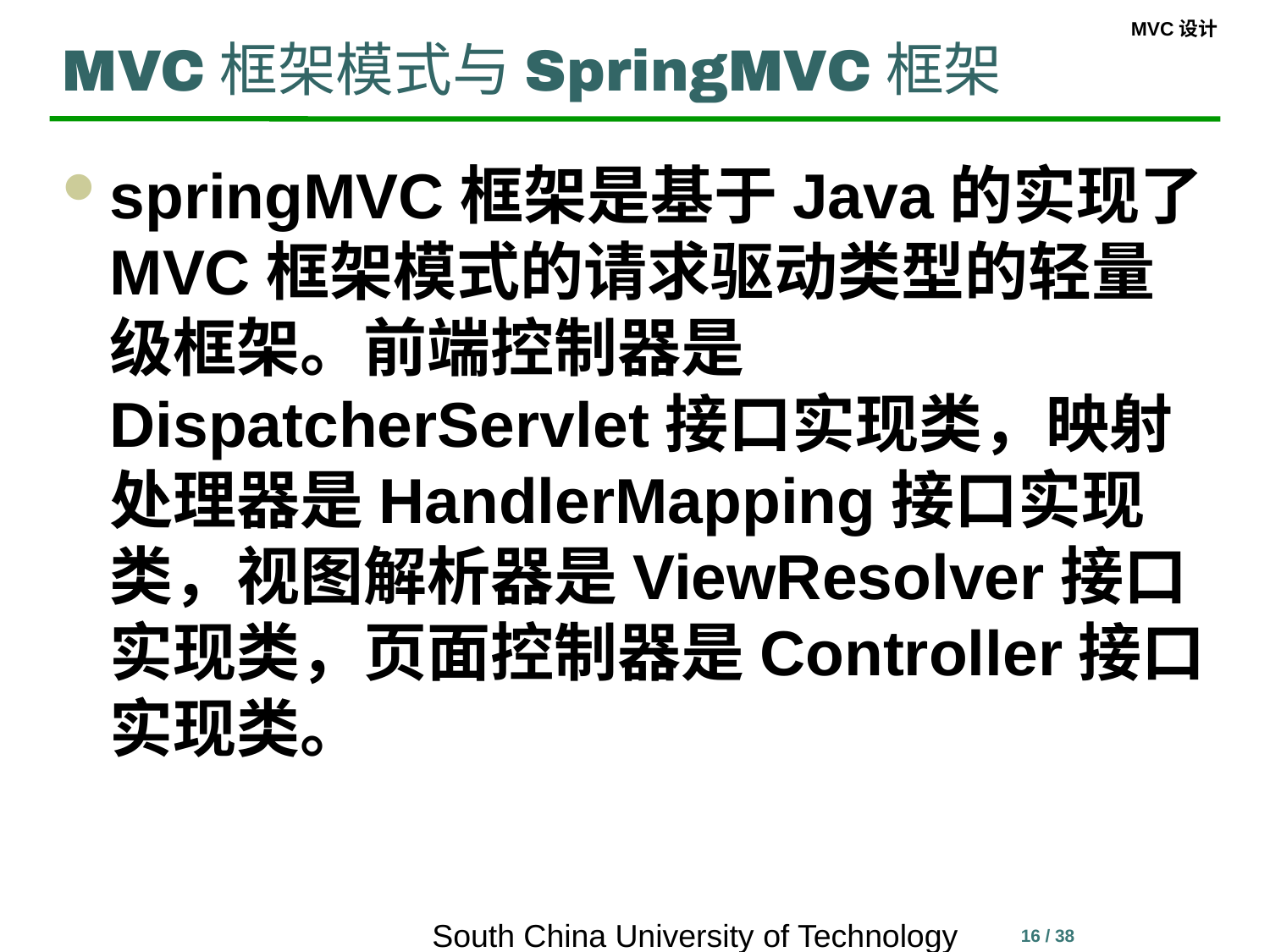

# MVC框架模式与SpringMVC框架
springMVC框架是基于Java的实现了MVC框架模式的请求驱动类型的轻量级框架。前端控制器是DispatcherServlet接口实现类，映射处理器是HandlerMapping接口实现类，视图解析器是ViewResolver接口实现类，页面控制器是Controller接口实现类。